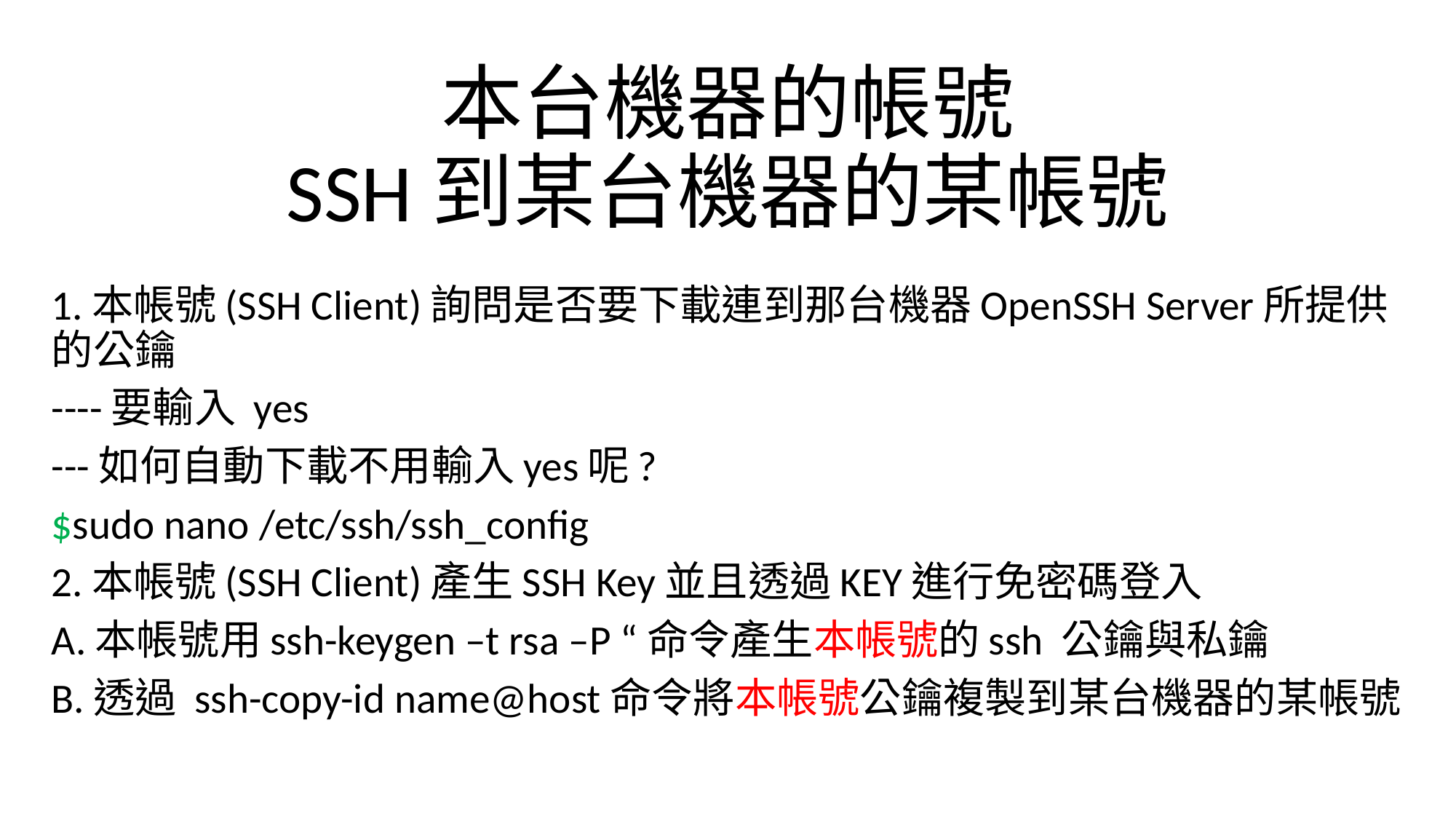

# 本台機器的帳號 SSH到某台機器的某帳號
1.本帳號(SSH Client)詢問是否要下載連到那台機器OpenSSH Server所提供的公鑰
----要輸入 yes
---如何自動下載不用輸入yes呢?
$sudo nano /etc/ssh/ssh_config
2.本帳號(SSH Client)產生SSH Key並且透過KEY進行免密碼登入
A.本帳號用ssh-keygen –t rsa –P “命令產生本帳號的ssh 公鑰與私鑰
B.透過 ssh-copy-id name@host命令將本帳號公鑰複製到某台機器的某帳號